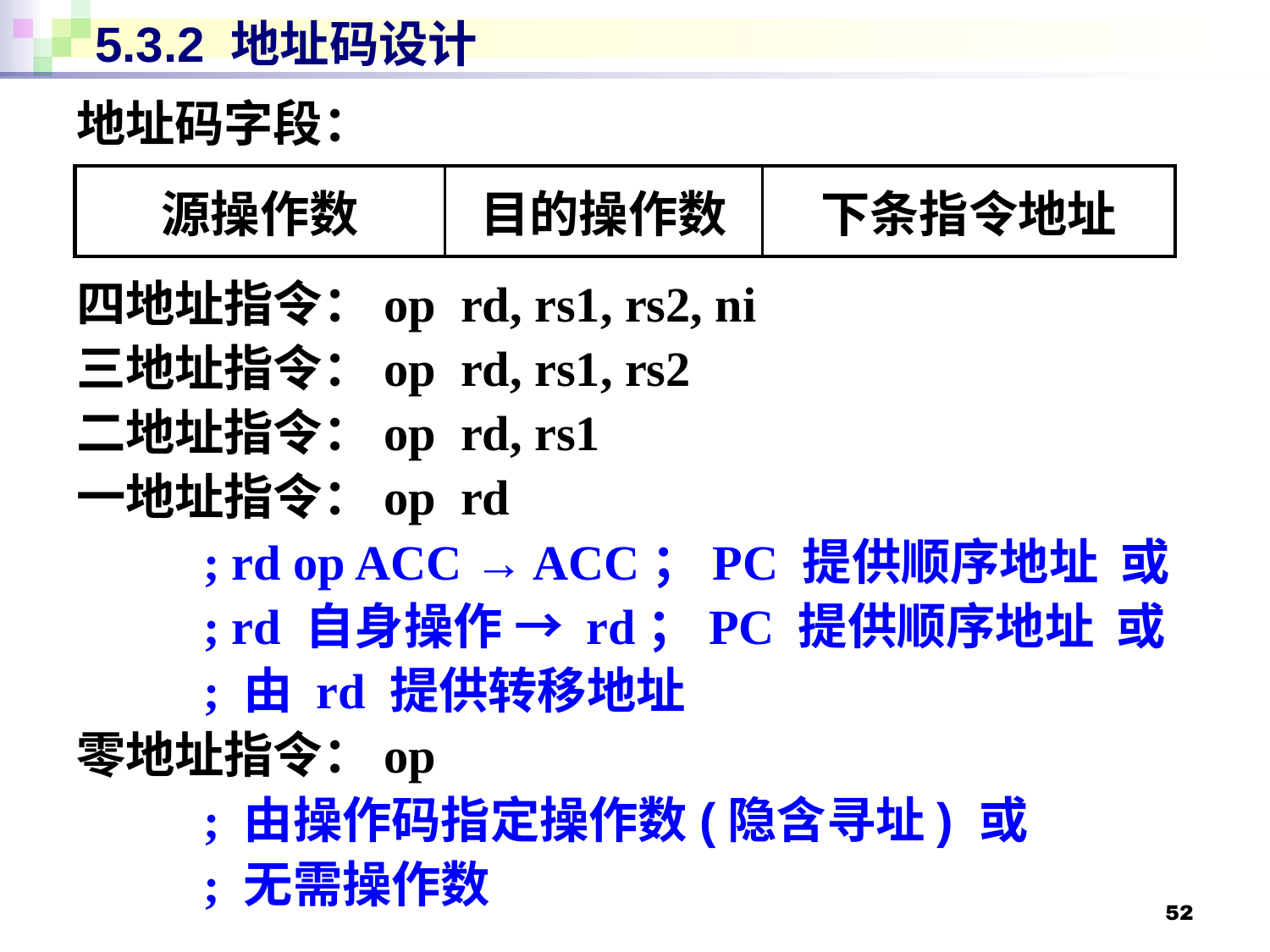

# 5.3.2 地址码设计
地址码字段：
| 源操作数 | 目的操作数 | 下条指令地址 |
| --- | --- | --- |
四地址指令：op  rd, rs1, rs2, ni
三地址指令：op  rd, rs1, rs2
二地址指令：op  rd, rs1
一地址指令：op  rd
	; rd op ACC → ACC；PC 提供顺序地址  或
	; rd 自身操作 → rd；PC 提供顺序地址  或
	; 由 rd 提供转移地址
零地址指令：op
	; 由操作码指定操作数(隐含寻址) 或
	; 无需操作数
52